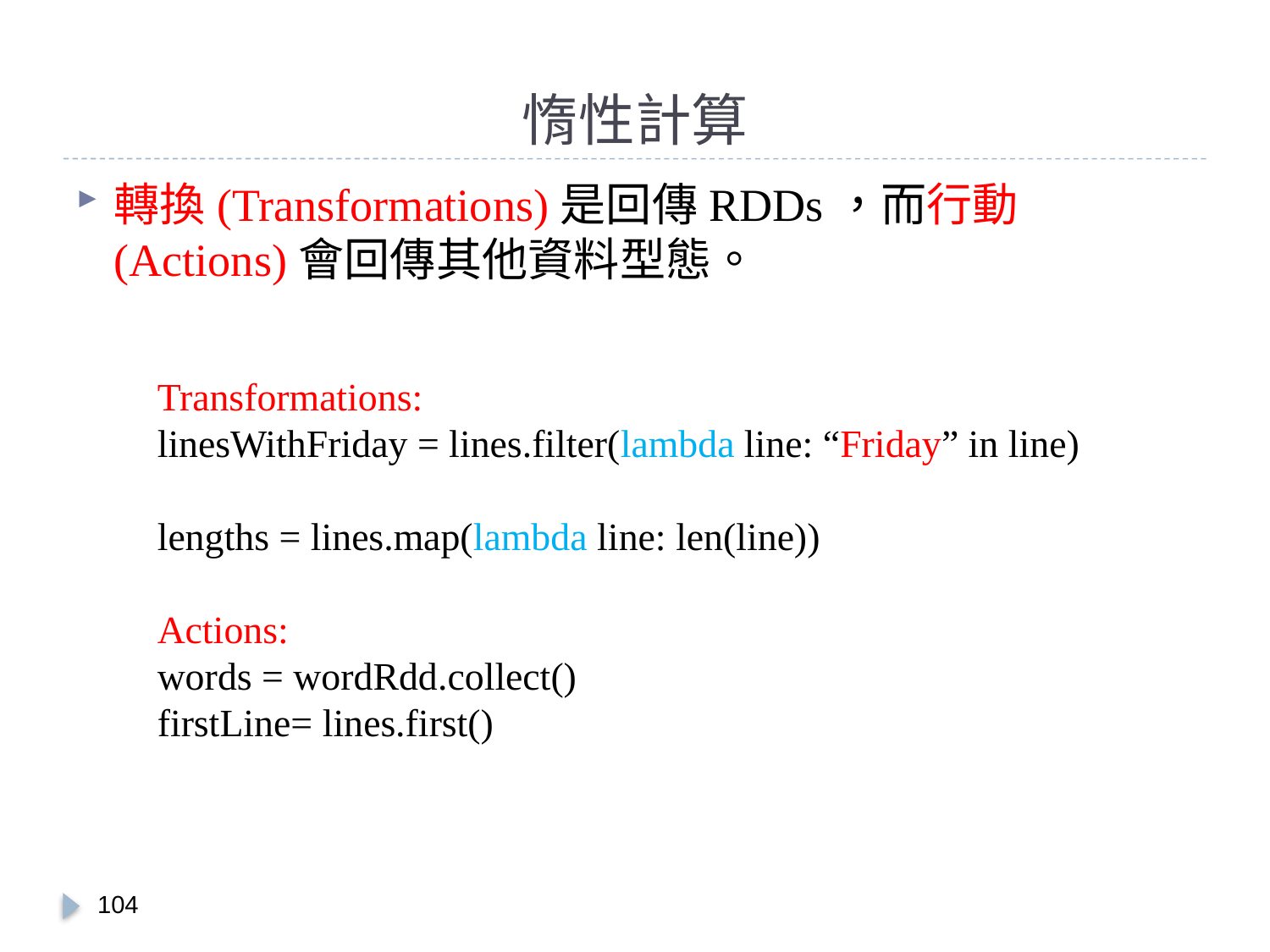

# 惰性計算
轉換(Transformations)是回傳RDDs，而行動(Actions)會回傳其他資料型態。
Transformations:
linesWithFriday = lines.filter(lambda line: “Friday” in line)

lengths = lines.map(lambda line: len(line))

Actions:
words = wordRdd.collect()
firstLine= lines.first()
104